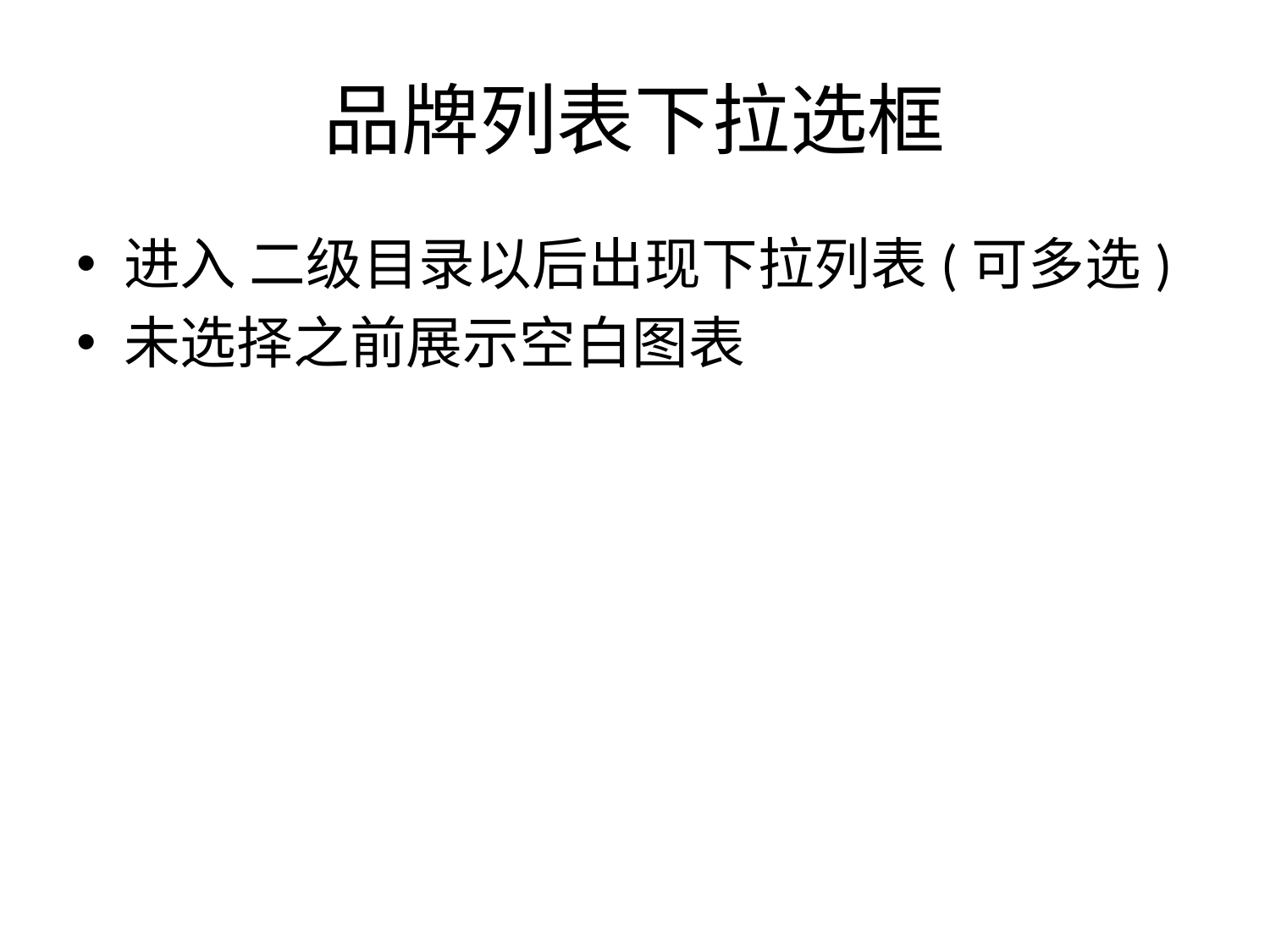

# 品牌列表下拉选框
进入 二级目录以后出现下拉列表(可多选)
未选择之前展示空白图表